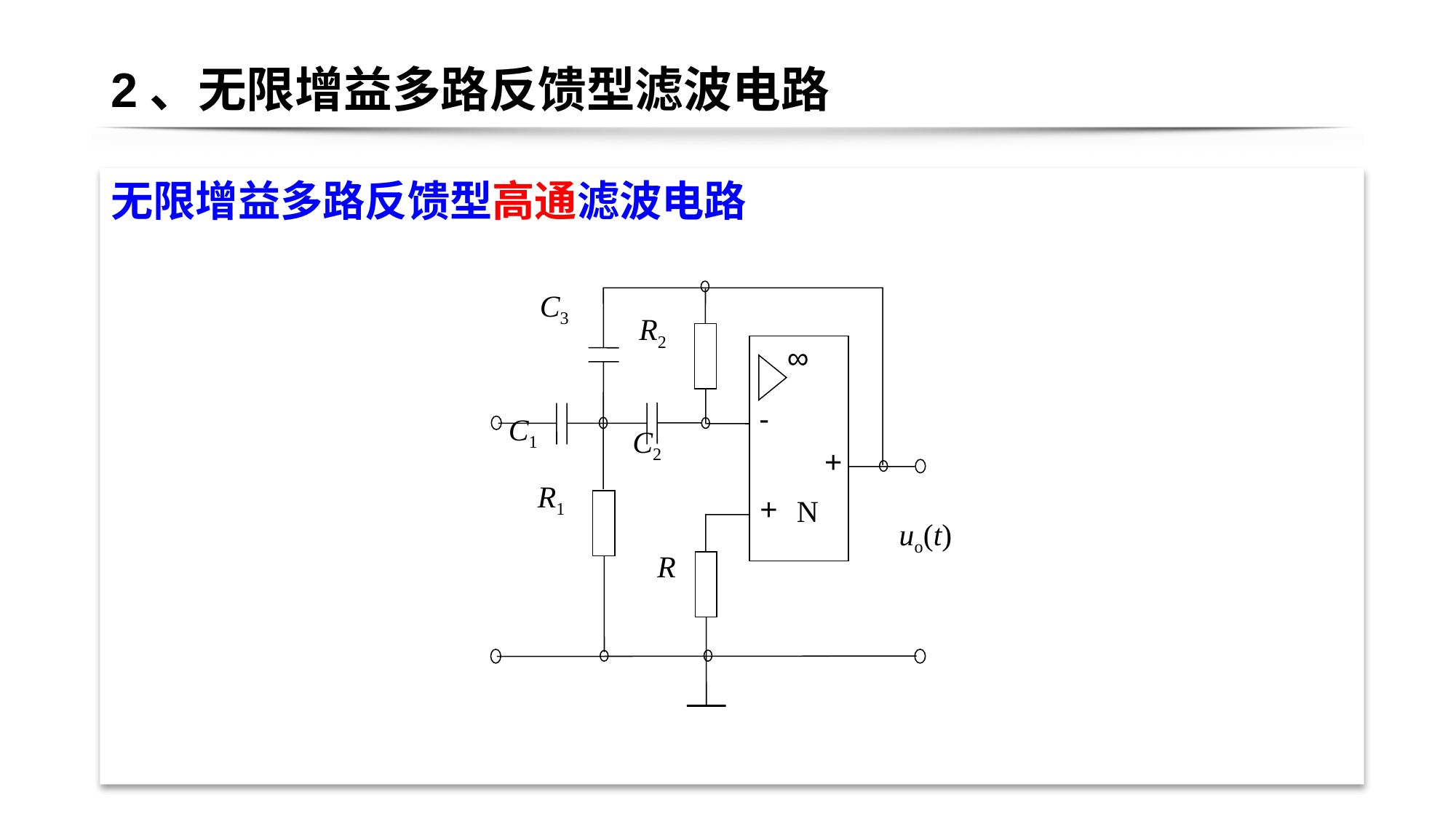

# 2、无限增益多路反馈型滤波电路
无限增益多路反馈型高通滤波电路
C3

R2

∞

-
C1

C2

+

R1
+

N
uo(t)

R